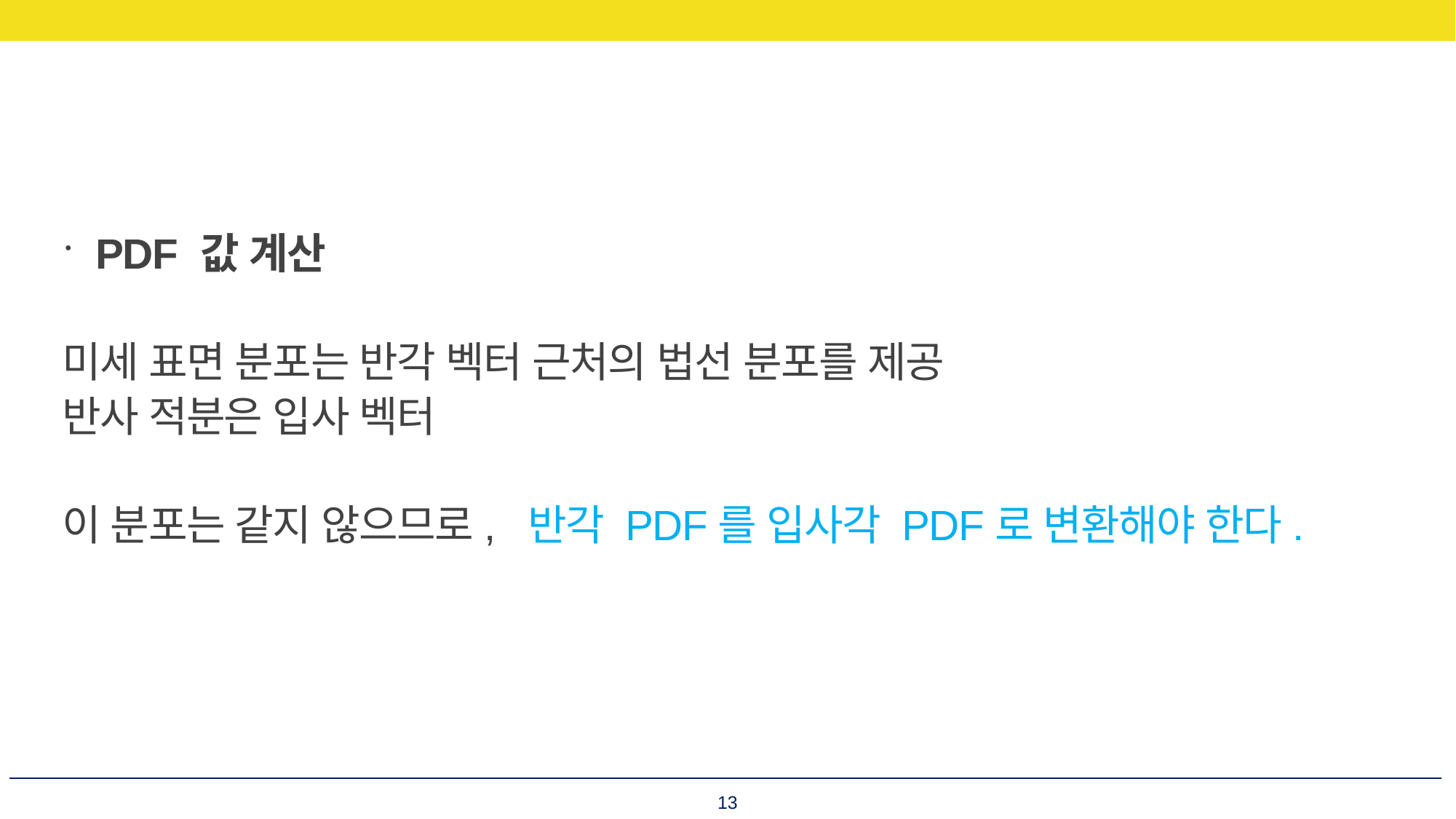

PDF 값 계산

미세 표면 분포는 반각 벡터 근처의 법선 분포를 제공
반사 적분은 입사 벡터

이 분포는 같지 않으므로,  반각 PDF를 입사각 PDF로 변환해야 한다.
13